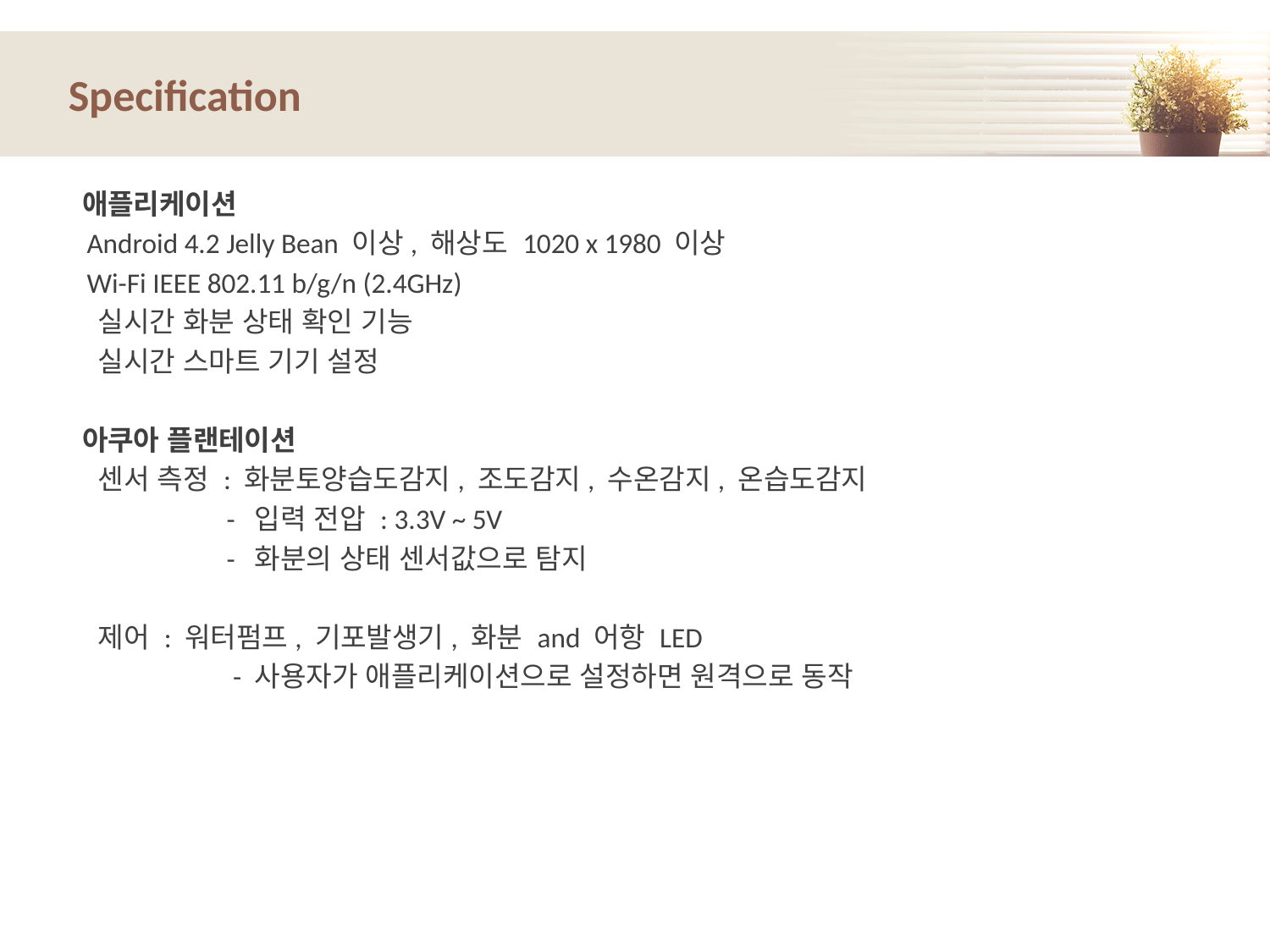

# Specification
 애플리케이션
   Android 4.2 Jelly Bean 이상, 해상도 1020 x 1980 이상
   Wi-Fi IEEE 802.11 b/g/n (2.4GHz)
   실시간 화분 상태 확인 기능
   실시간 스마트 기기 설정

 아쿠아 플랜테이션
   센서 측정 : 화분토양습도감지, 조도감지, 수온감지, 온습도감지
                         -  입력 전압 : 3.3V ~ 5V
                         -  화분의 상태 센서값으로 탐지

   제어 : 워터펌프, 기포발생기, 화분 and 어항 LED
                          - 사용자가 애플리케이션으로 설정하면 원격으로 동작